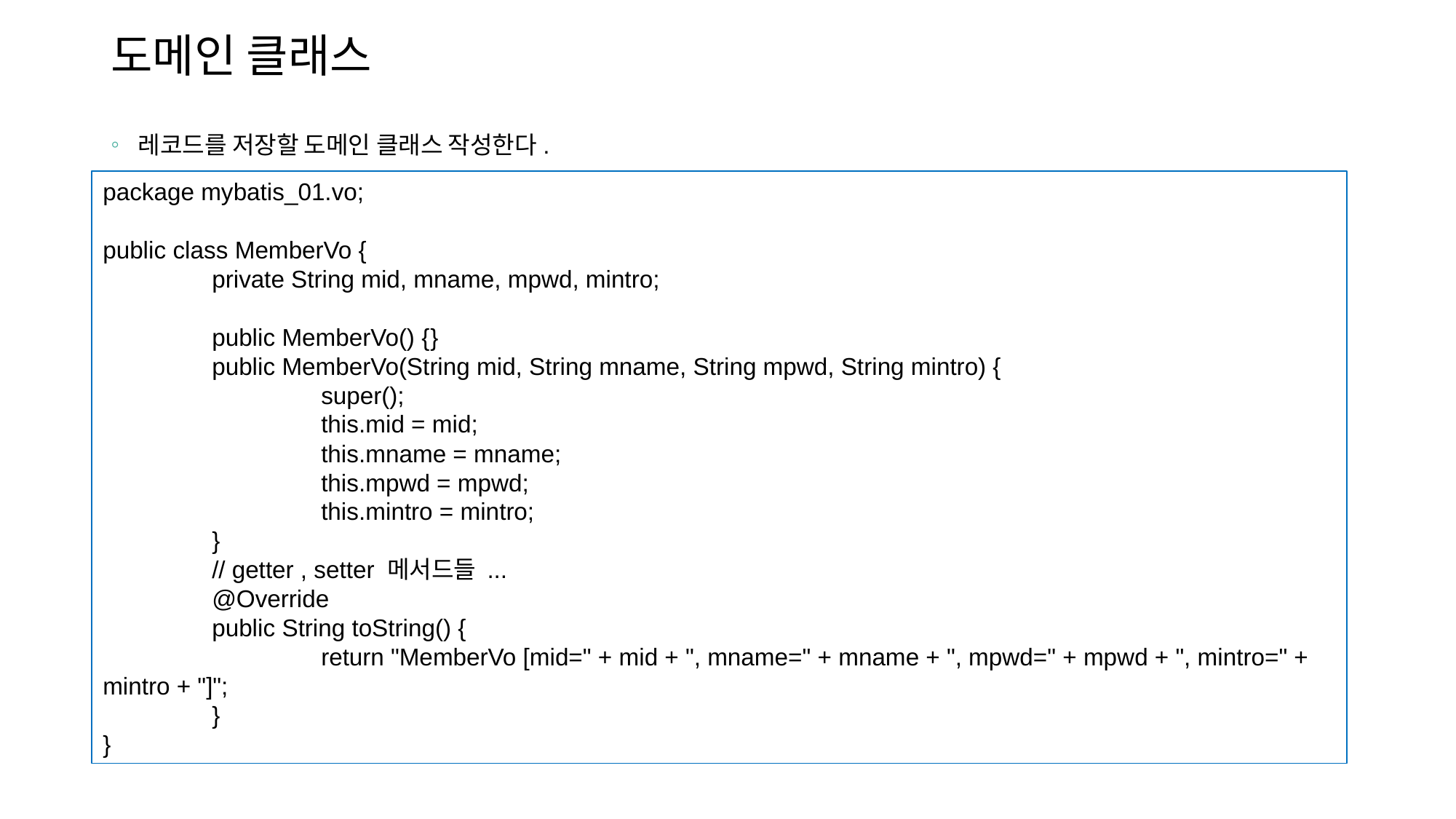

# 도메인 클래스
레코드를 저장할 도메인 클래스 작성한다.
package mybatis_01.vo;

public class MemberVo {
	private String mid, mname, mpwd, mintro;

	public MemberVo() {	}
	public MemberVo(String mid, String mname, String mpwd, String mintro) {
		super();
		this.mid = mid;
		this.mname = mname;
		this.mpwd = mpwd;
		this.mintro = mintro;
	}
	// getter , setter 메서드들 ...
	@Override
	public String toString() {
		return "MemberVo [mid=" + mid + ", mname=" + mname + ", mpwd=" + mpwd + ", mintro=" + mintro + "]";
	}
}